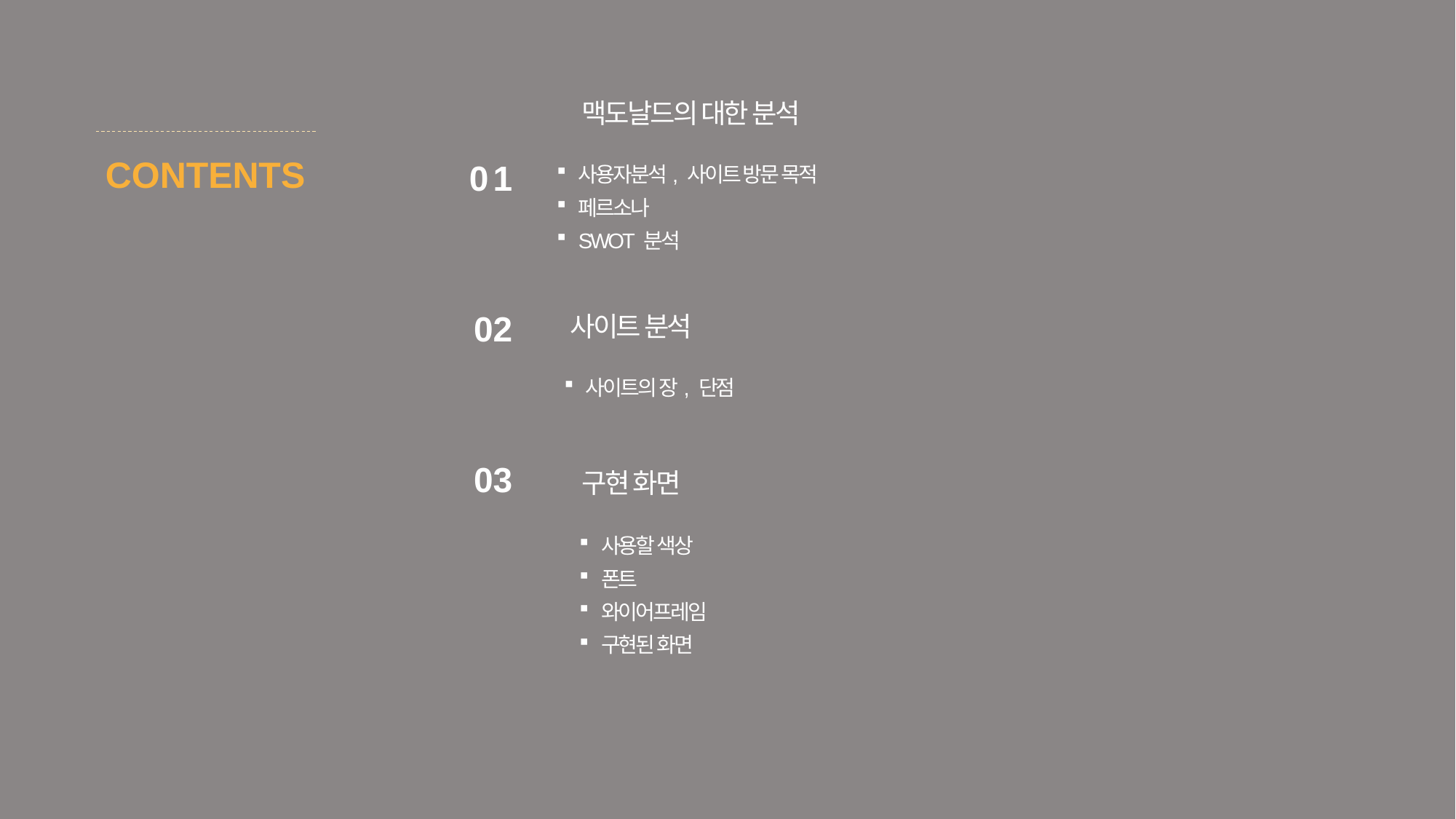

01
02
03
맥도날드의 대한 분석
사용자분석, 사이트 방문 목적
페르소나
SWOT 분석
사이트 분석
사이트의 장, 단점
구현 화면
사용할 색상
폰트
와이어프레임
구현된 화면

CONTENTS